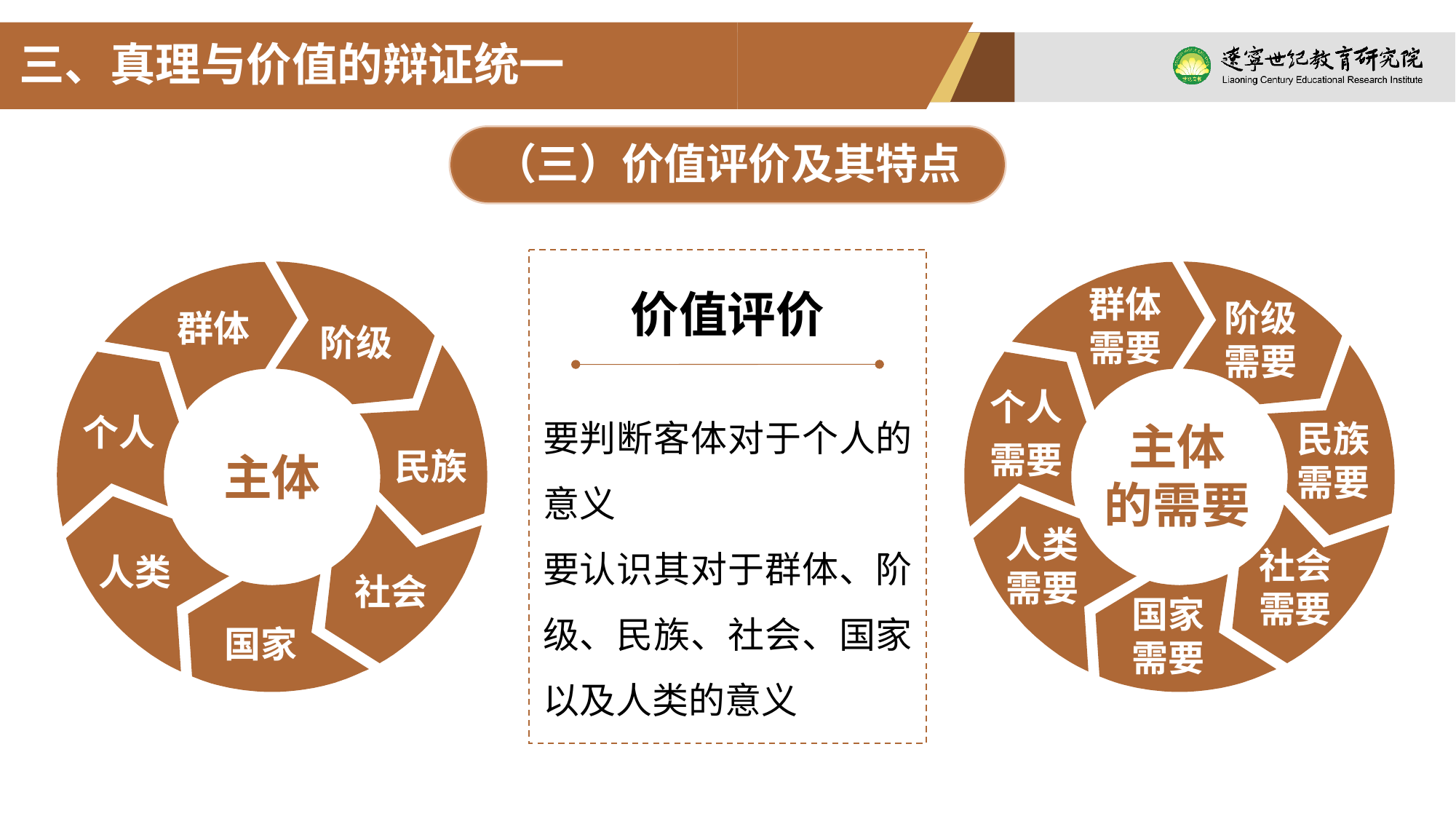

三、真理与价值的辩证统一
（三）价值评价及其特点

价值评价
要判断客体对于个人的意义
要认识其对于群体、阶级、民族、社会、国家以及人类的意义

群体
阶级
个人
民族
人类
社会
国家
主体

群体
需要
阶级
需要
个人
需要
民族
需要
人类
需要
社会
需要
国家
需要
主体
的需要